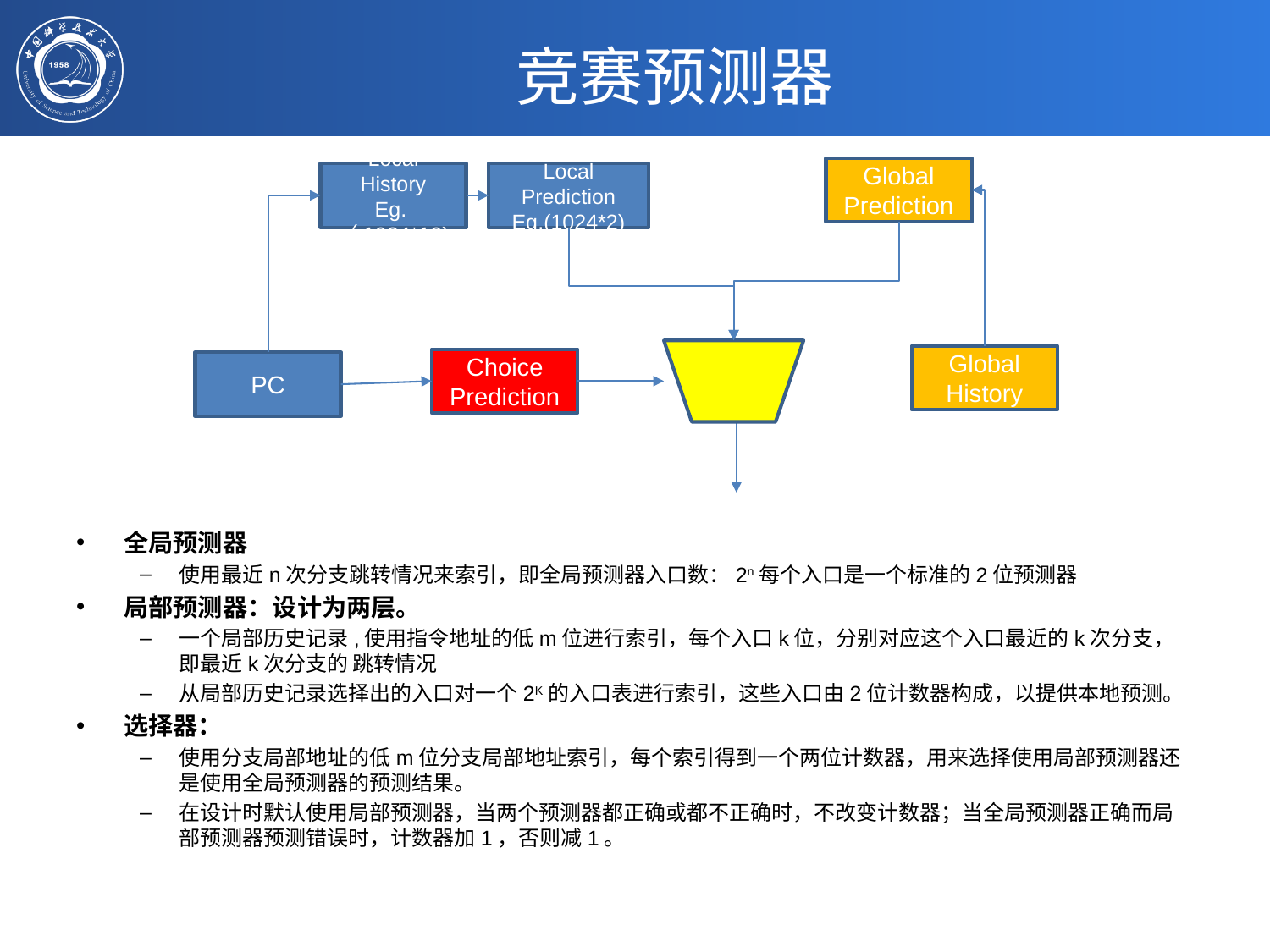

# 竞赛预测器
Global Prediction
Local History
Eg.（1024*10)
Local Prediction
Eg.(1024*2)

Global History
Choice Prediction
PC
全局预测器
使用最近n次分支跳转情况来索引，即全局预测器入口数：2n每个入口是一个标准的2位预测器
局部预测器：设计为两层。
一个局部历史记录,使用指令地址的低m位进行索引，每个入口k位，分别对应这个入口最近的k次分支，即最近k次分支的 跳转情况
从局部历史记录选择出的入口对一个2K的入口表进行索引，这些入口由2位计数器构成，以提供本地预测。
选择器：
使用分支局部地址的低m位分支局部地址索引，每个索引得到一个两位计数器，用来选择使用局部预测器还是使用全局预测器的预测结果。
在设计时默认使用局部预测器，当两个预测器都正确或都不正确时，不改变计数器；当全局预测器正确而局部预测器预测错误时，计数器加1，否则减1。